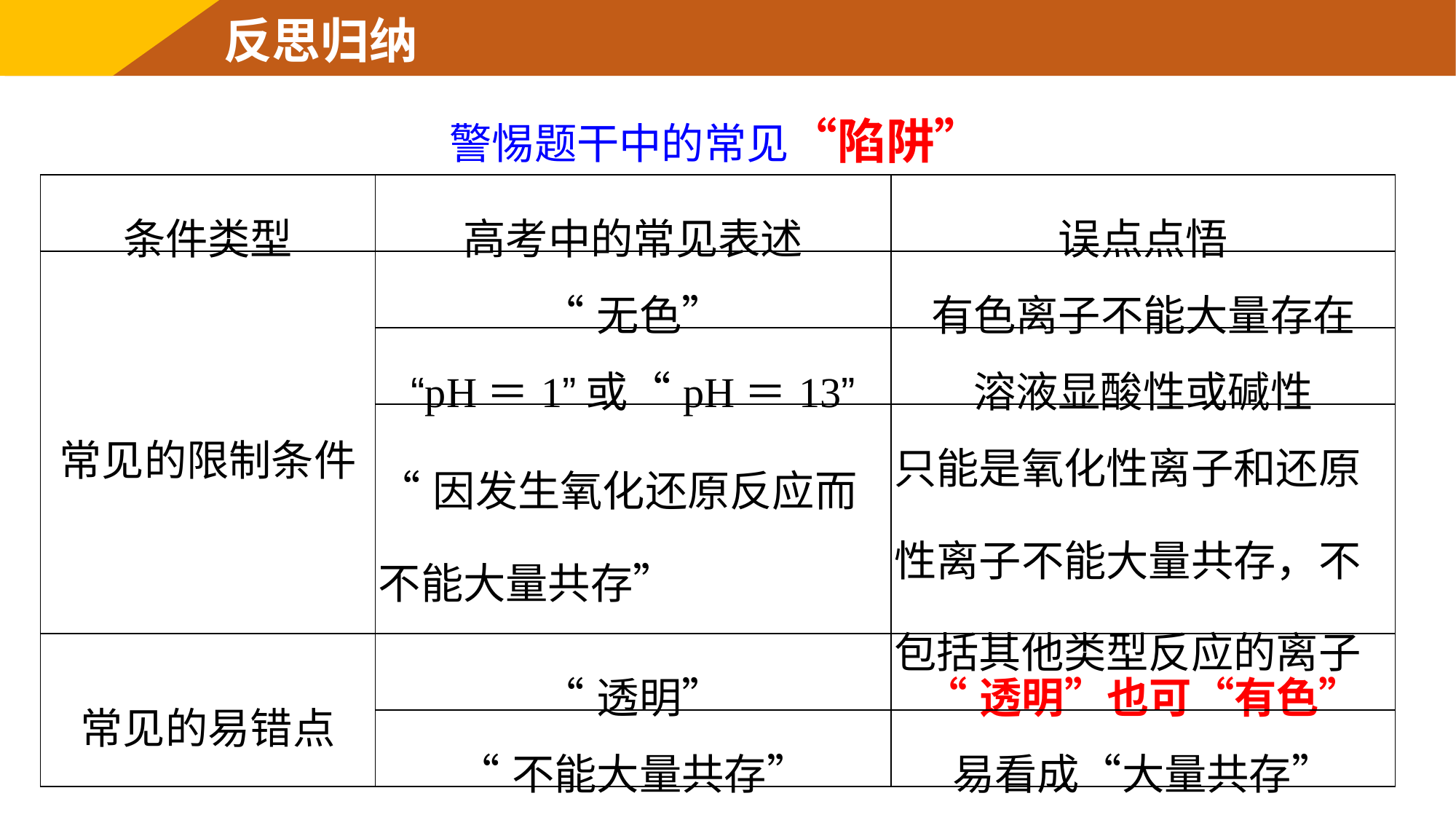

警惕题干中的常见“陷阱”
| 条件类型 | 高考中的常见表述 | 误点点悟 |
| --- | --- | --- |
| 常见的限制条件 | “无色” | 有色离子不能大量存在 |
|  | “pH＝1”或“pH＝13” | 溶液显酸性或碱性 |
|  | “因发生氧化还原反应而不能大量共存” | 只能是氧化性离子和还原性离子不能大量共存，不包括其他类型反应的离子 |
| 常见的易错点 | “透明” | “透明”也可“有色” |
|  | “不能大量共存” | 易看成“大量共存” |